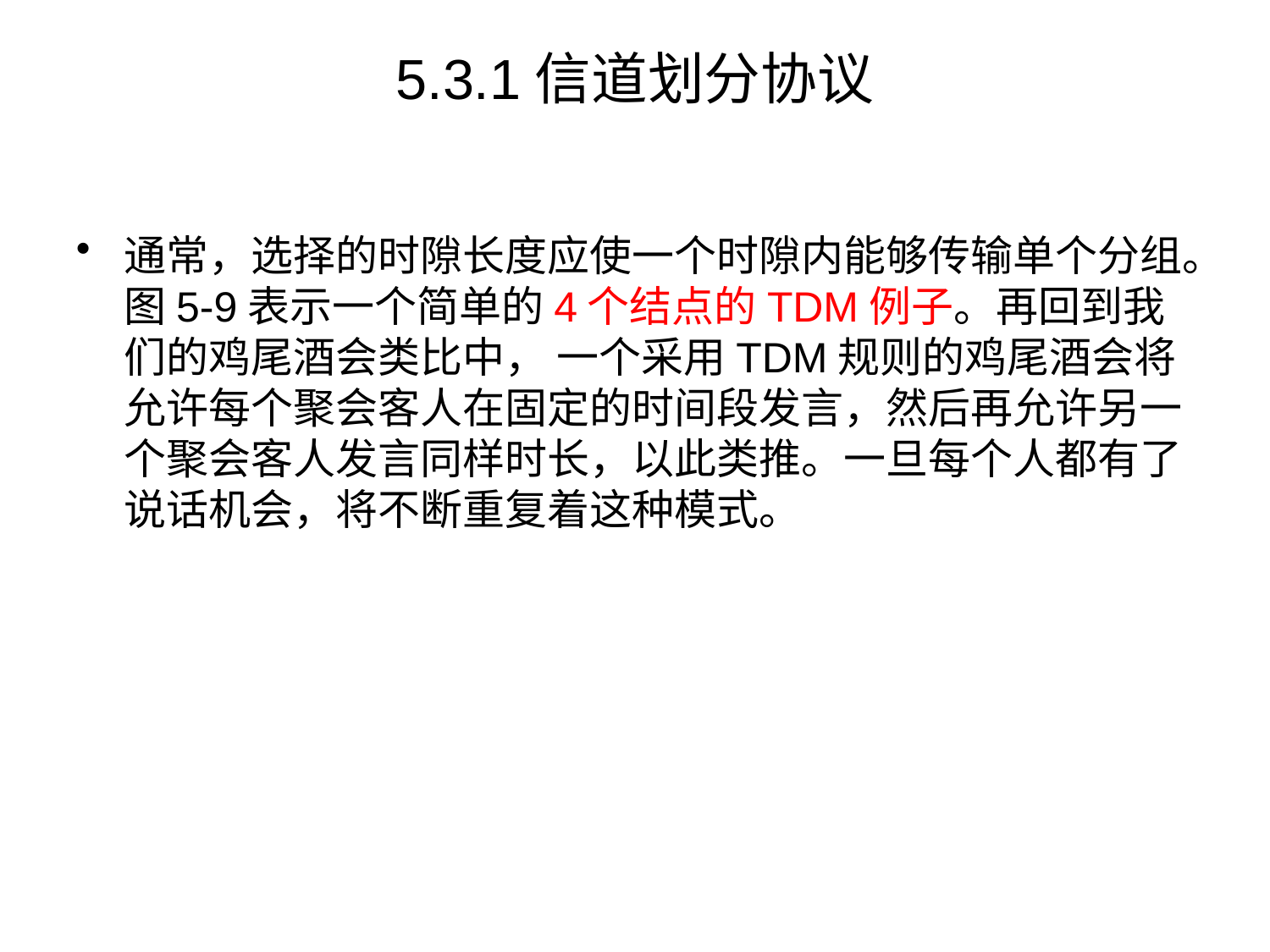

# 5.3.1信道划分协议
通常，选择的时隙长度应使一个时隙内能够传输单个分组。图5-9表示一个简单的4个结点的TDM例子。再回到我们的鸡尾酒会类比中， 一个采用TDM规则的鸡尾酒会将允许每个聚会客人在固定的时间段发言，然后再允许另一个聚会客人发言同样时长，以此类推。一旦每个人都有了说话机会，将不断重复着这种模式。